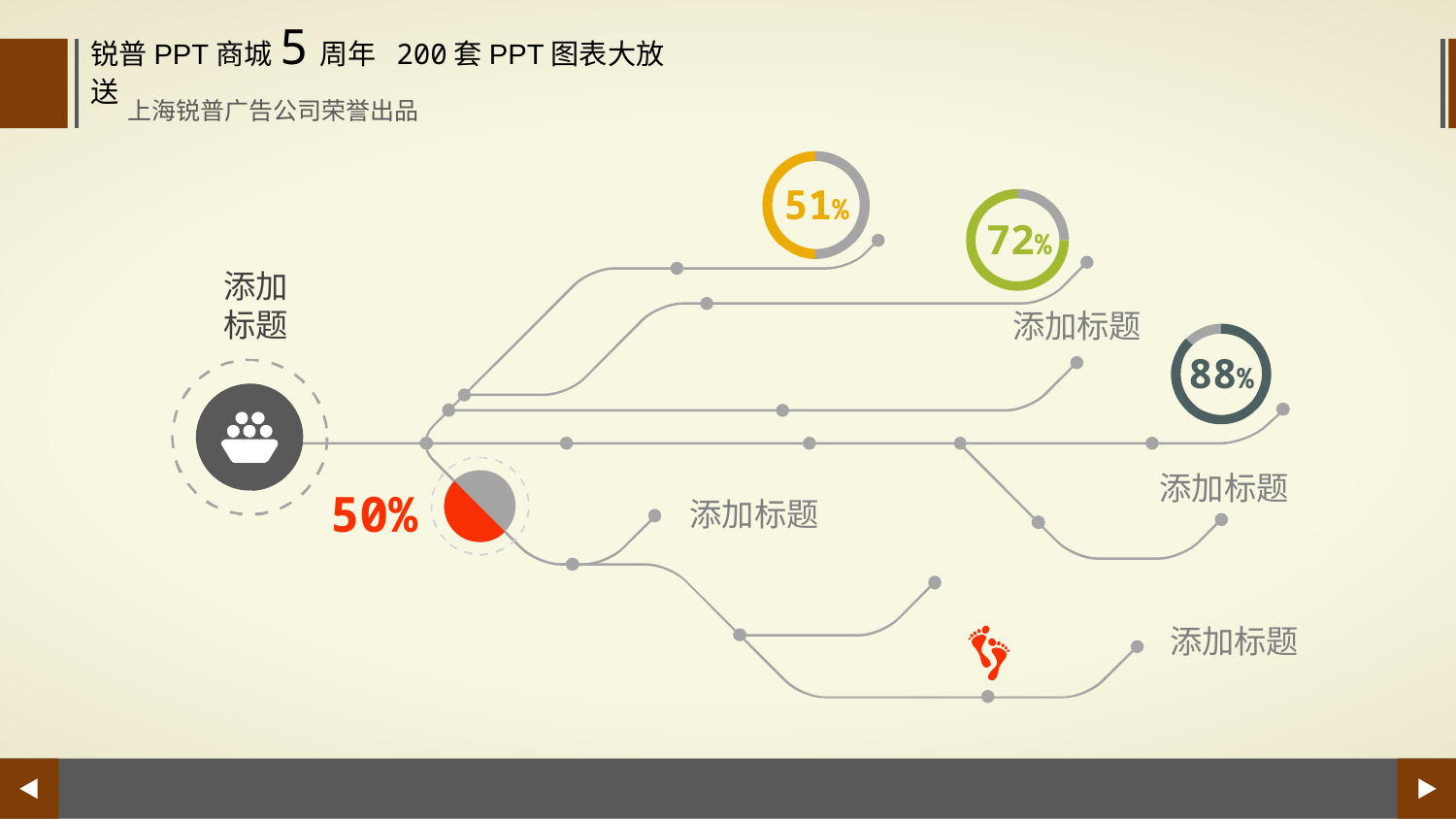

锐普PPT商城5周年  200套PPT图表大放送

上海锐普广告公司荣誉出品

51%

72%

添加
标题

添加标题

88%

添加标题
50%
添加标题

添加标题